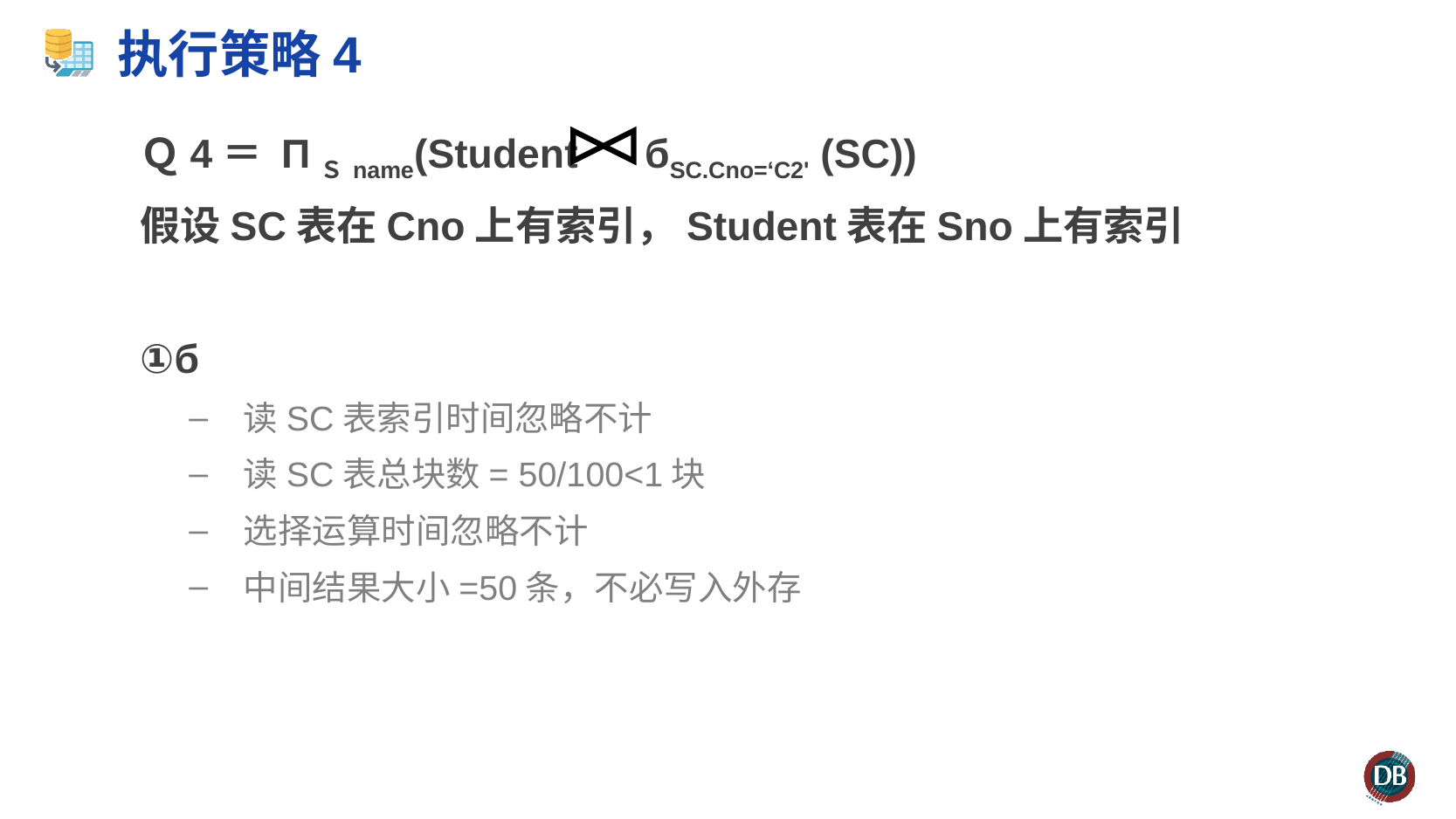

# 执行策略4
Ｑ4＝ ПＳname(Student      бSC.Cno=‘C2' (SC))
假设SC表在Cno上有索引，Student表在Sno上有索引

①б
读SC表索引时间忽略不计
读SC表总块数= 50/100<1块
选择运算时间忽略不计
中间结果大小=50条，不必写入外存